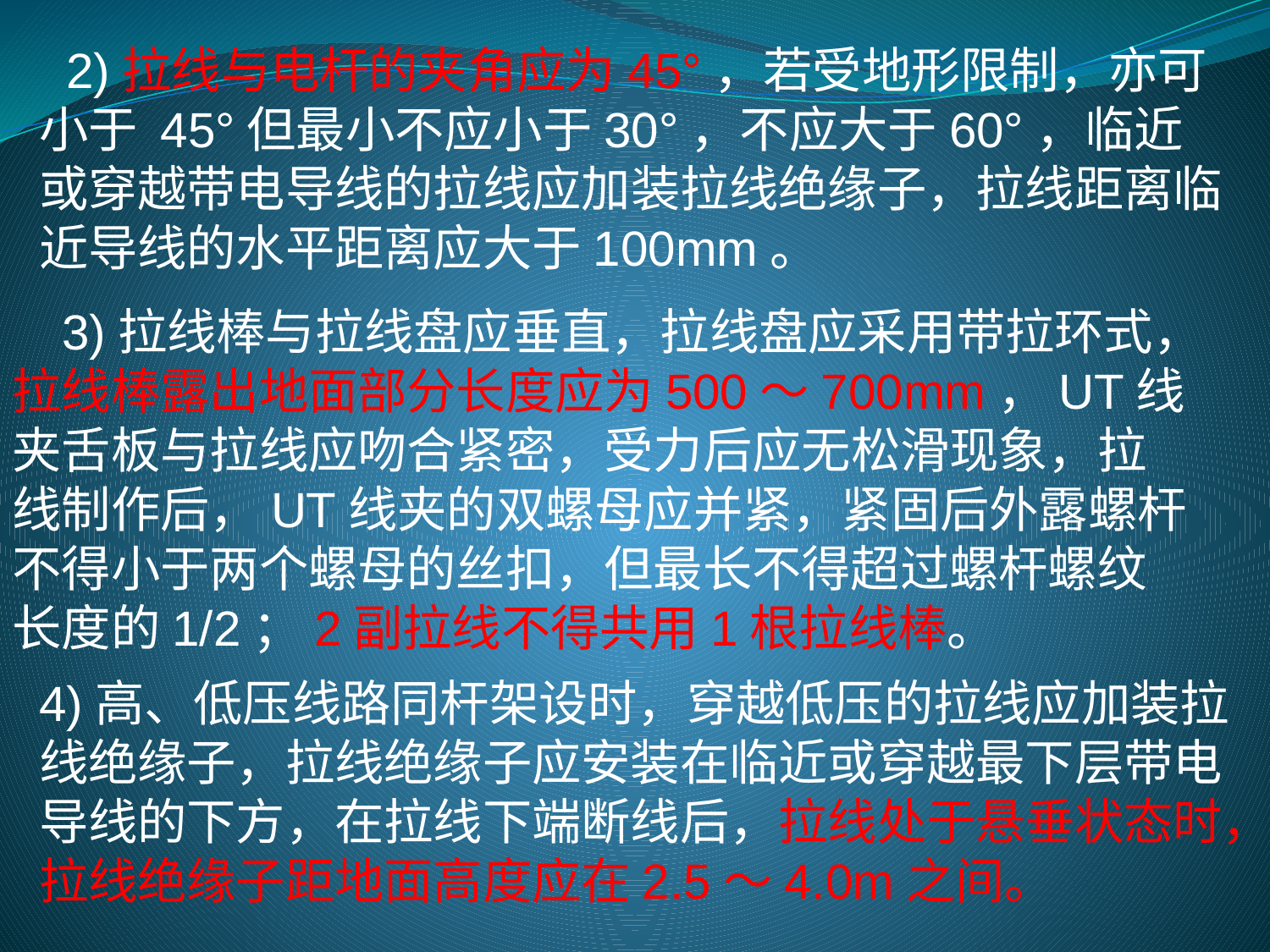

2)拉线与电杆的夹角应为45°，若受地形限制，亦可小于 45°但最小不应小于30°，不应大于60°，临近或穿越带电导线的拉线应加装拉线绝缘子，拉线距离临近导线的水平距离应大于100mm。
3)拉线棒与拉线盘应垂直，拉线盘应采用带拉环式，拉线棒露出地面部分长度应为500～700mm，UT线夹舌板与拉线应吻合紧密，受力后应无松滑现象，拉线制作后，UT线夹的双螺母应并紧，紧固后外露螺杆不得小于两个螺母的丝扣，但最长不得超过螺杆螺纹长度的1/2；2副拉线不得共用1根拉线棒。
4)高、低压线路同杆架设时，穿越低压的拉线应加装拉线绝缘子，拉线绝缘子应安装在临近或穿越最下层带电导线的下方，在拉线下端断线后，拉线处于悬垂状态时，拉线绝缘子距地面高度应在2.5～4.0m之间。